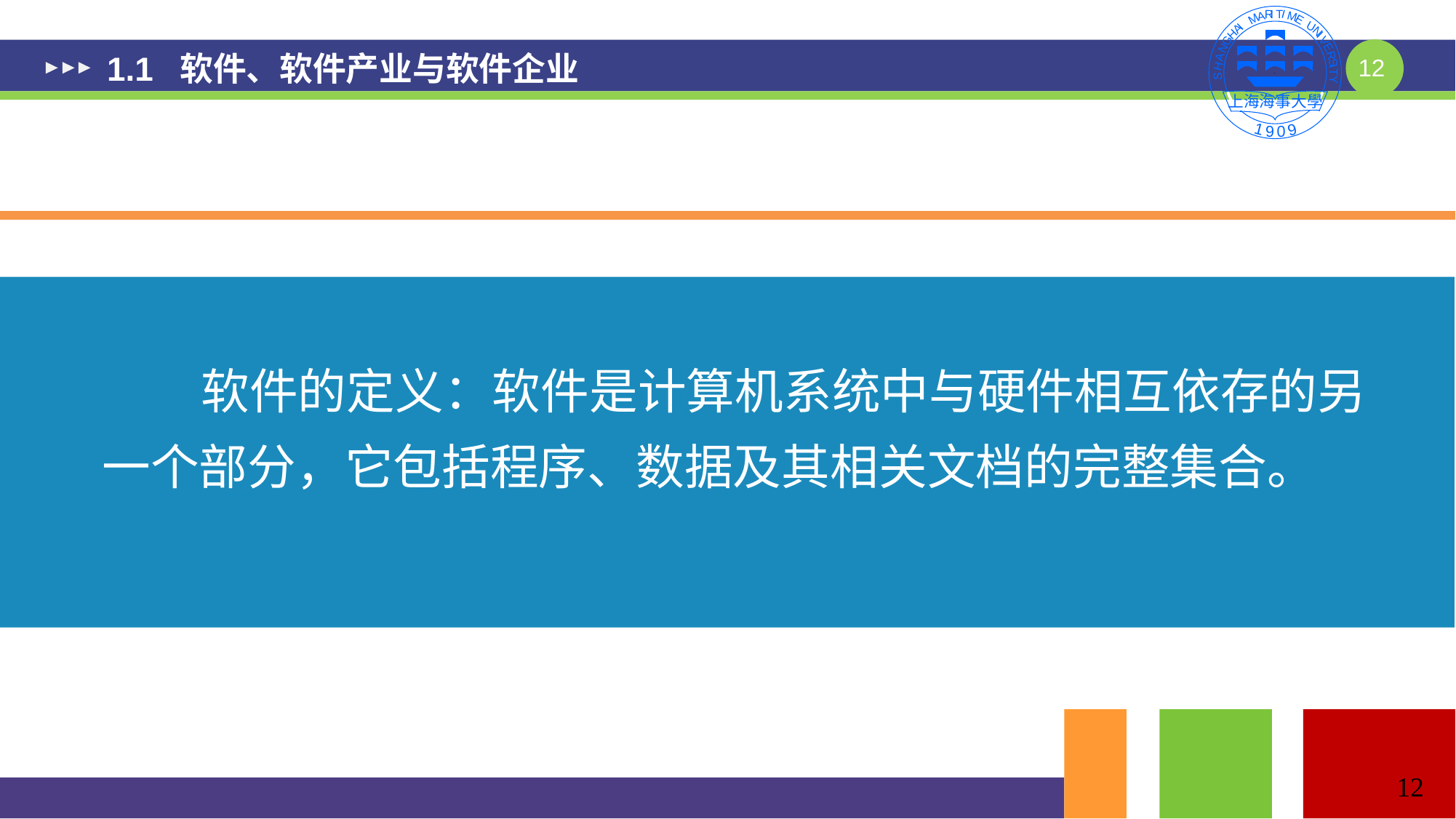

# 1.1  软件、软件产业与软件企业

        软件的定义：软件是计算机系统中与硬件相互依存的另一个部分，它包括程序、数据及其相关文档的完整集合。

12

12